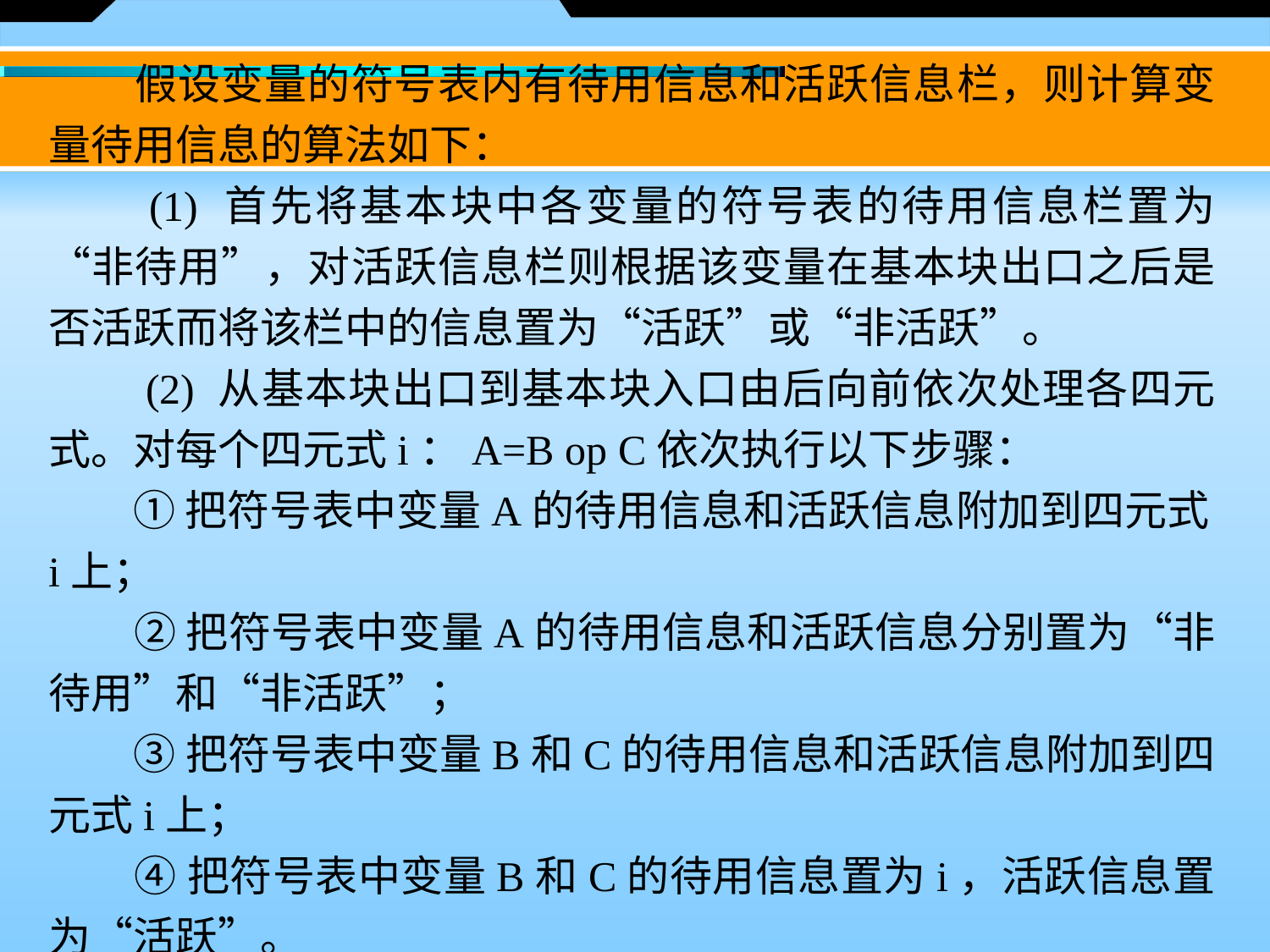

假设变量的符号表内有待用信息和活跃信息栏，则计算变量待用信息的算法如下：
　　(1) 首先将基本块中各变量的符号表的待用信息栏置为“非待用”，对活跃信息栏则根据该变量在基本块出口之后是否活跃而将该栏中的信息置为“活跃”或“非活跃”。
　　(2) 从基本块出口到基本块入口由后向前依次处理各四元式。对每个四元式i：A=B op C依次执行以下步骤：
　　① 把符号表中变量A的待用信息和活跃信息附加到四元式i上；
　　② 把符号表中变量A的待用信息和活跃信息分别置为“非待用”和“非活跃”；
　　③ 把符号表中变量B和C的待用信息和活跃信息附加到四元式i上；
　　④ 把符号表中变量B和C的待用信息置为i，活跃信息置为“活跃”。